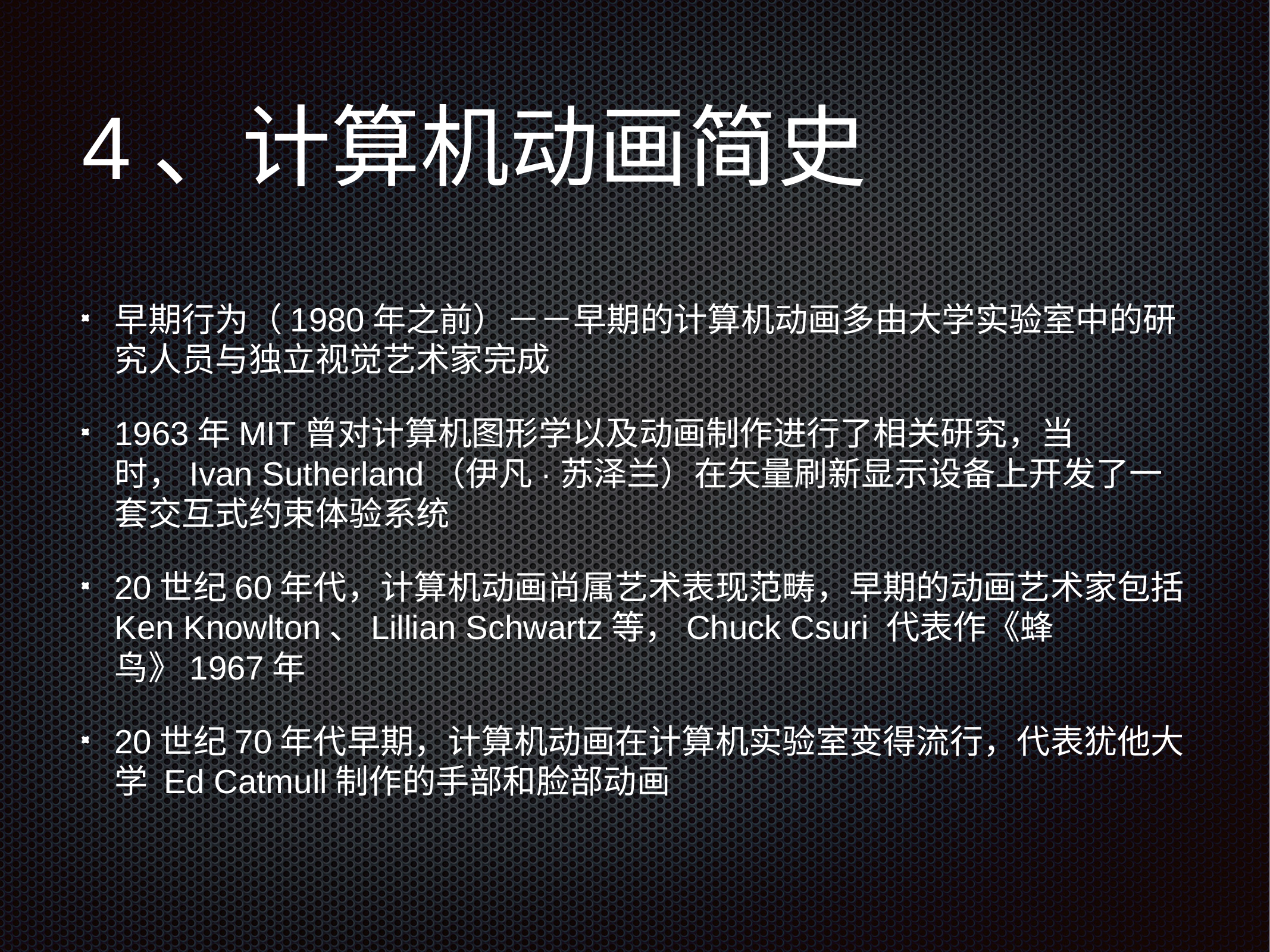

# 4、计算机动画简史
早期行为（1980年之前）－－早期的计算机动画多由大学实验室中的研究人员与独立视觉艺术家完成
1963年MIT曾对计算机图形学以及动画制作进行了相关研究，当时，Ivan Sutherland（伊凡·苏泽兰）在矢量刷新显示设备上开发了一套交互式约束体验系统
20世纪60年代，计算机动画尚属艺术表现范畴，早期的动画艺术家包括Ken Knowlton、Lillian Schwartz等，Chuck Csuri 代表作《蜂鸟》1967年
20世纪70年代早期，计算机动画在计算机实验室变得流行，代表犹他大学 Ed Catmull制作的手部和脸部动画